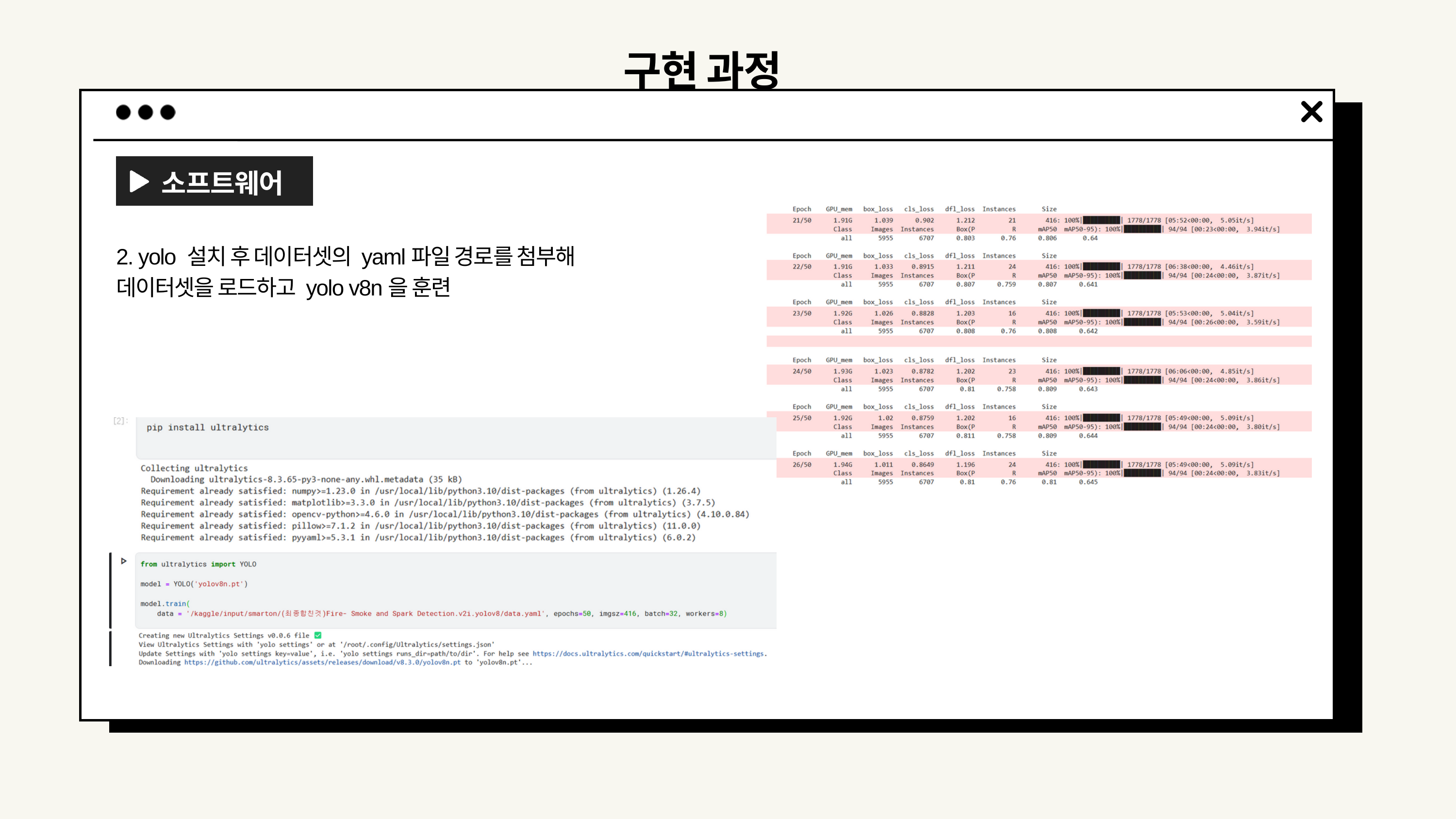

구현 과정

소프트웨어

2. yolo 설치 후 데이터셋의 yaml파일 경로를 첨부해 데이터셋을 로드하고 yolo v8n을 훈련